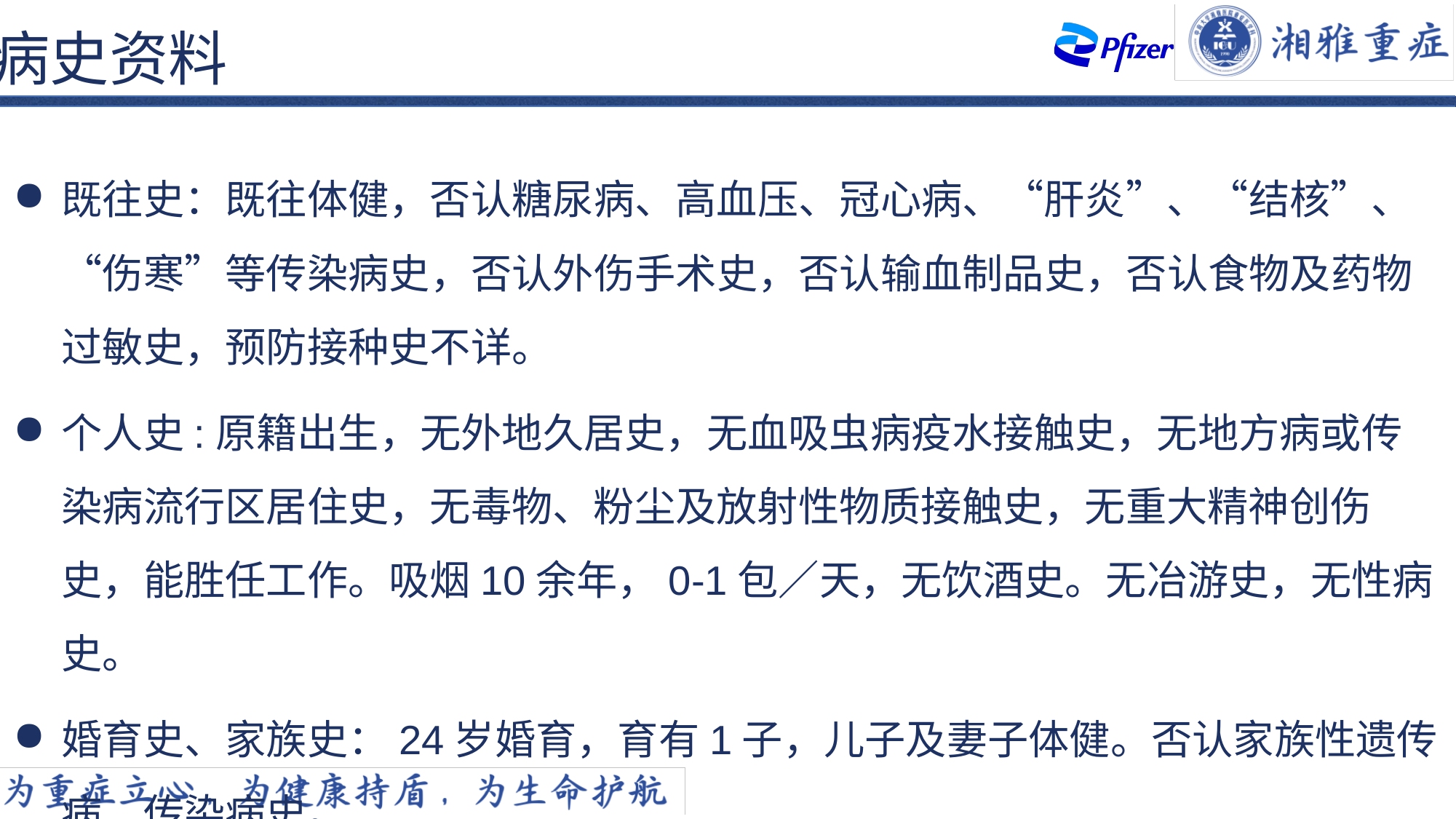

病史资料

既往史：既往体健，否认糖尿病、高血压、冠心病、“肝炎”、“结核”、“伤寒”等传染病史，否认外伤手术史，否认输血制品史，否认食物及药物过敏史，预防接种史不详。
个人史:原籍出生，无外地久居史，无血吸虫病疫水接触史，无地方病或传染病流行区居住史，无毒物、粉尘及放射性物质接触史，无重大精神创伤史，能胜任工作。吸烟10余年，0-1包／天，无饮酒史。无冶游史，无性病史。
婚育史、家族史：24岁婚育，育有1子，儿子及妻子体健。否认家族性遗传病、传染病史。